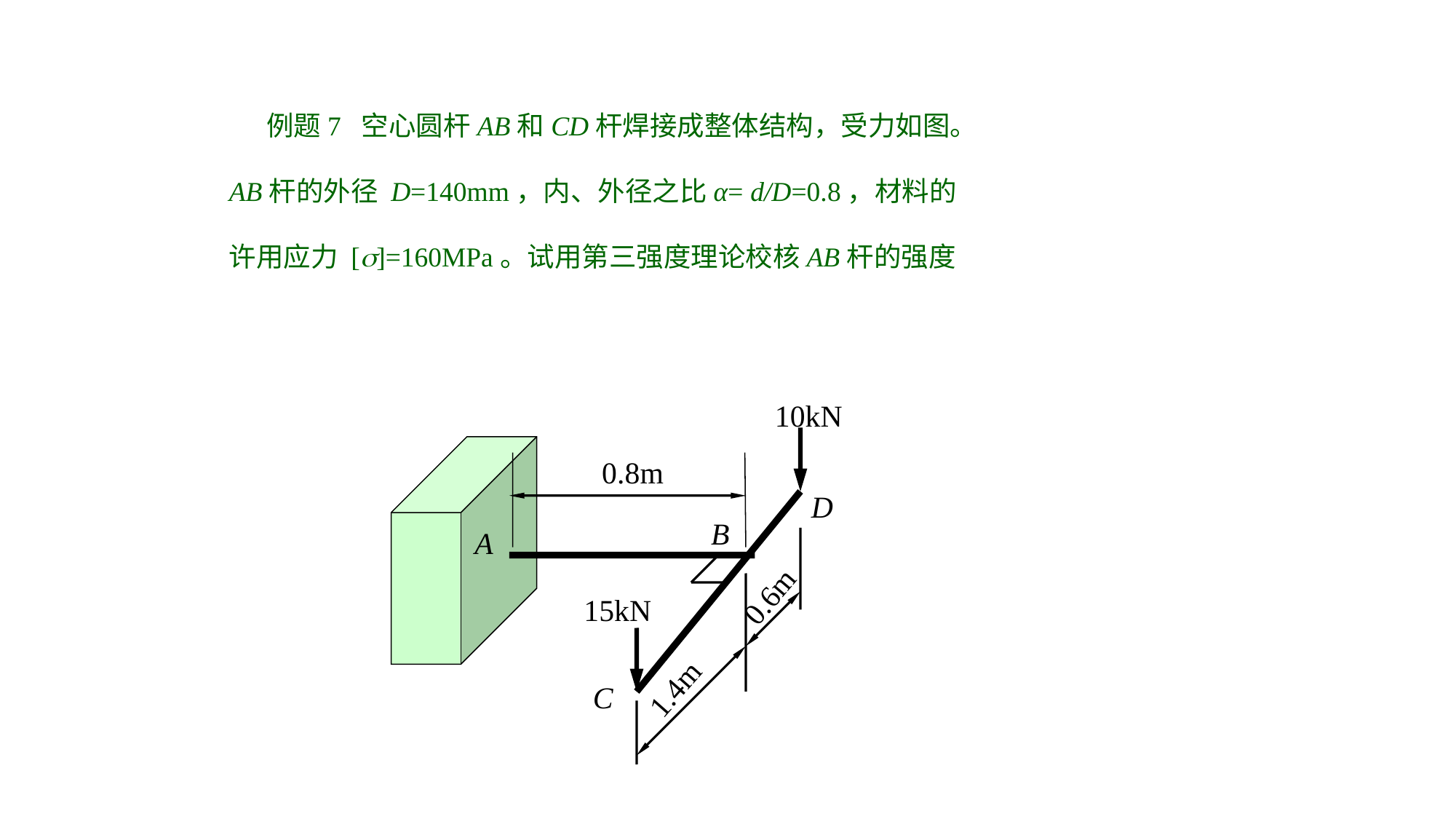

例题7  空心圆杆AB和CD杆焊接成整体结构，受力如图。

AB杆的外径 D=140mm，内、外径之比α= d/D=0.8，材料的

许用应力 [σ]=160MPa。试用第三强度理论校核AB杆的强度
10kN

0.8m

D

B
A

0.6m

15kN

1.4m

C